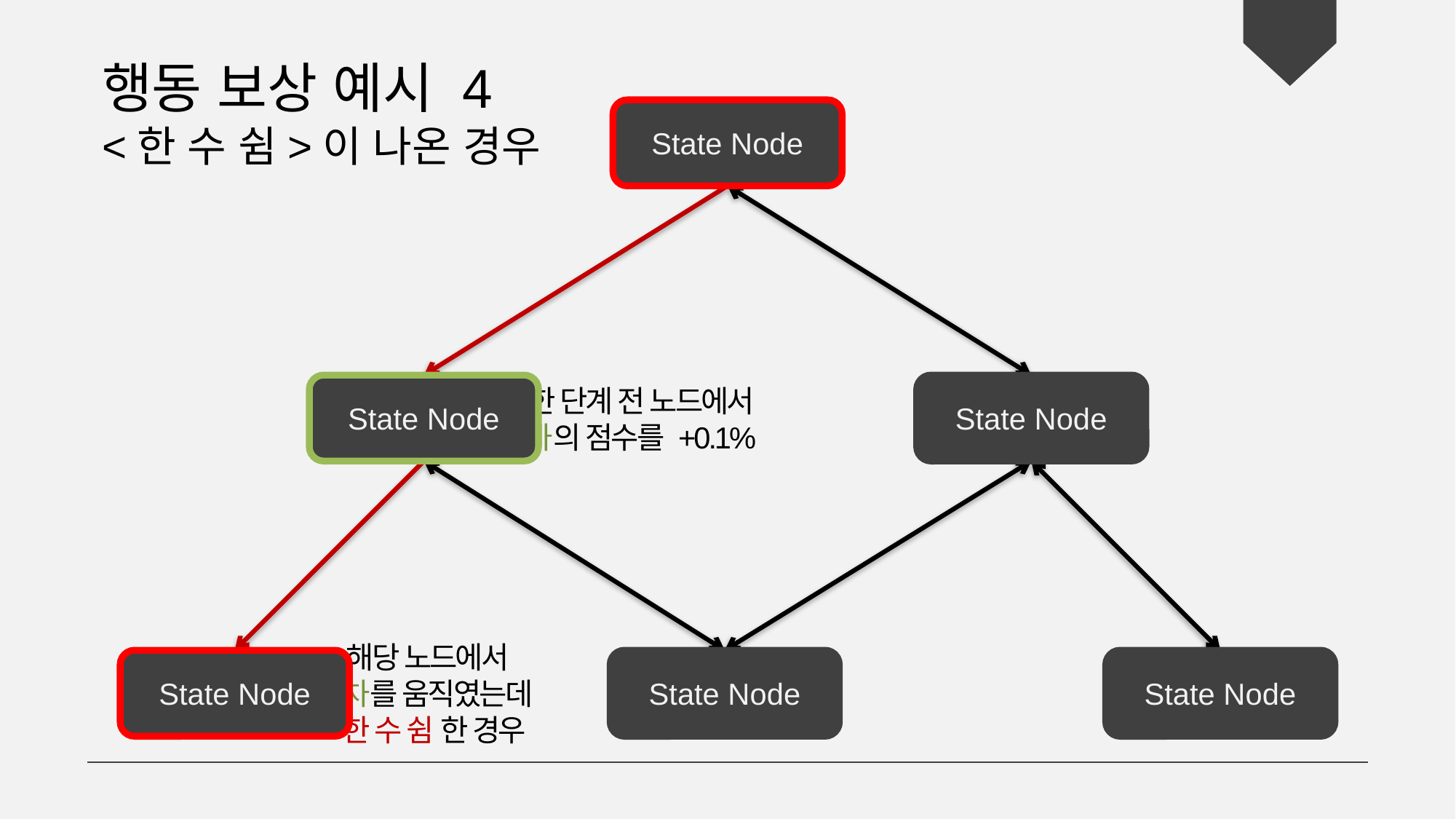

행동 보상 예시 4
<한 수 쉼>이 나온 경우
State Node
State Node
State Node
2. 한 단계 전 노드에서
    차의 점수를 +0.1%
1. 해당 노드에서
    차를 움직였는데
    한 수 쉼 한 경우
State Node
State Node
State Node